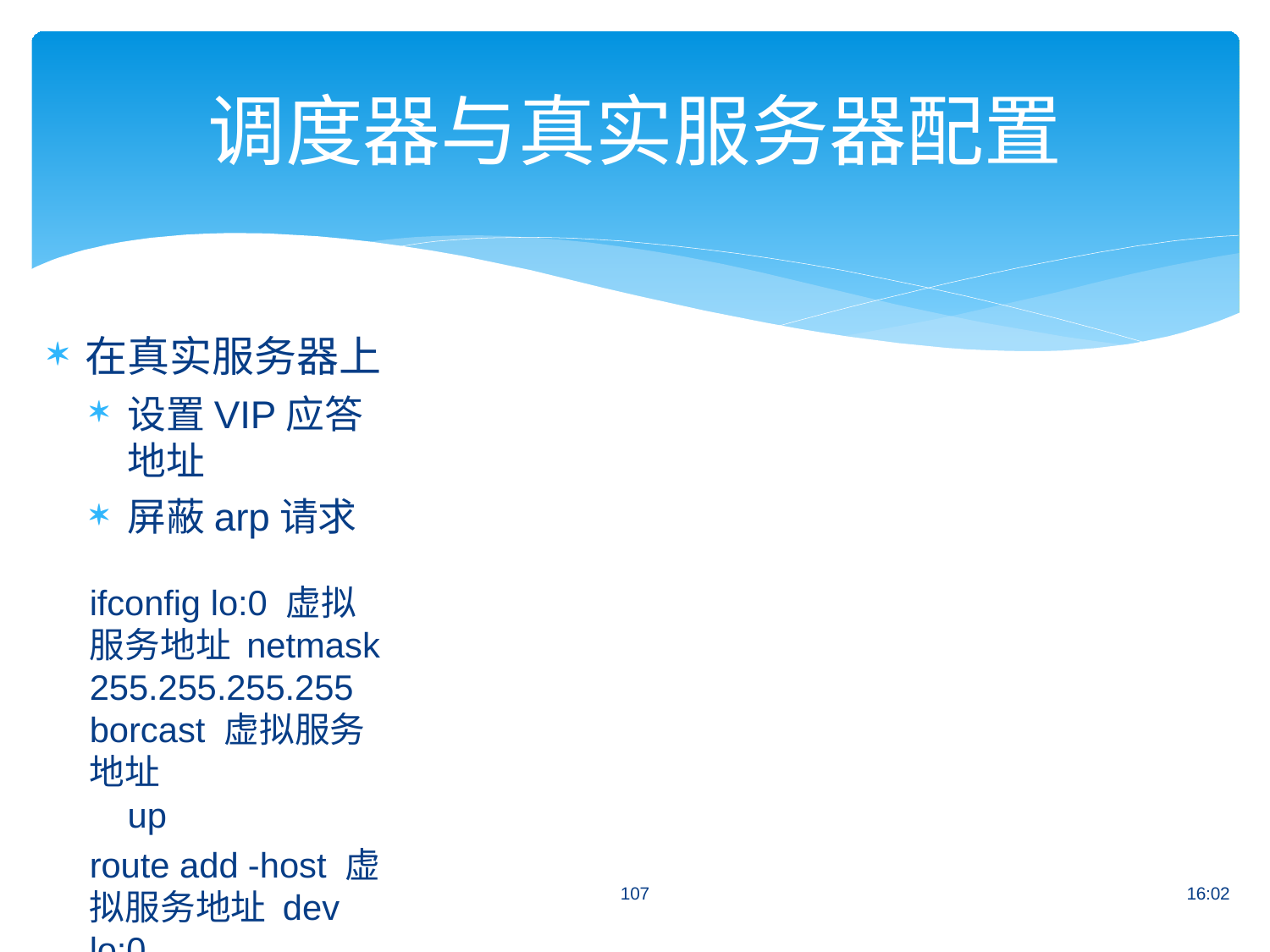

# 调度器与真实服务器配置

在真实服务器上
设置VIP应答地址
屏蔽arp请求
ifconfig lo:0 虚拟服务地址netmask 255.255.255.255 borcast 虚拟服务地址
up
route add -host 虚拟服务地址 dev lo:0
echo 1 > /proc/sys/net/ipv4/conf/lo/arp_ignore  echo 2 > /proc/sys/net/ipv4/conf/lo/arp_announce  echo 1 > /proc/sys/net/ipv4/conf/all/arp_ignore  echo 2 > /proc/sys/net/ipv4/conf/all/arp_announce
107
16:02